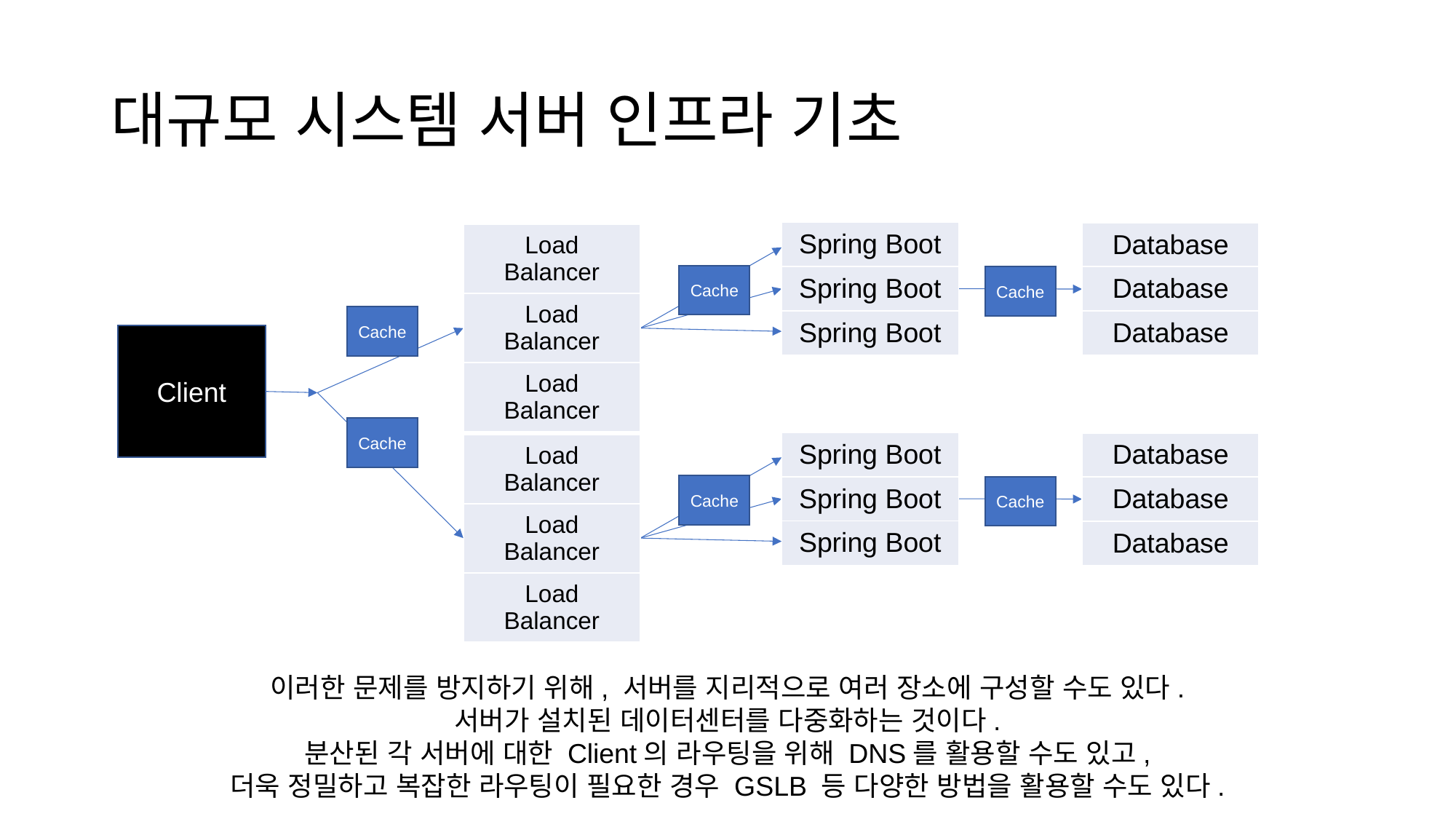

# 대규모 시스템 서버 인프라 기초
| Spring Boot |
| --- |
| Spring Boot |
| Spring Boot |
| Database |
| --- |
| Database |
| Database |
| Load Balancer |
| --- |
| Load Balancer |
| Load Balancer |
Cache
Cache
Cache
Client
Cache
| Spring Boot |
| --- |
| Spring Boot |
| Spring Boot |
| Database |
| --- |
| Database |
| Database |
| Load Balancer |
| --- |
| Load Balancer |
| Load Balancer |
Cache
Cache
이러한 문제를 방지하기 위해, 서버를 지리적으로 여러 장소에 구성할 수도 있다.
서버가 설치된 데이터센터를 다중화하는 것이다.
분산된 각 서버에 대한 Client의 라우팅을 위해 DNS를 활용할 수도 있고,
더욱 정밀하고 복잡한 라우팅이 필요한 경우 GSLB 등 다양한 방법을 활용할 수도 있다.